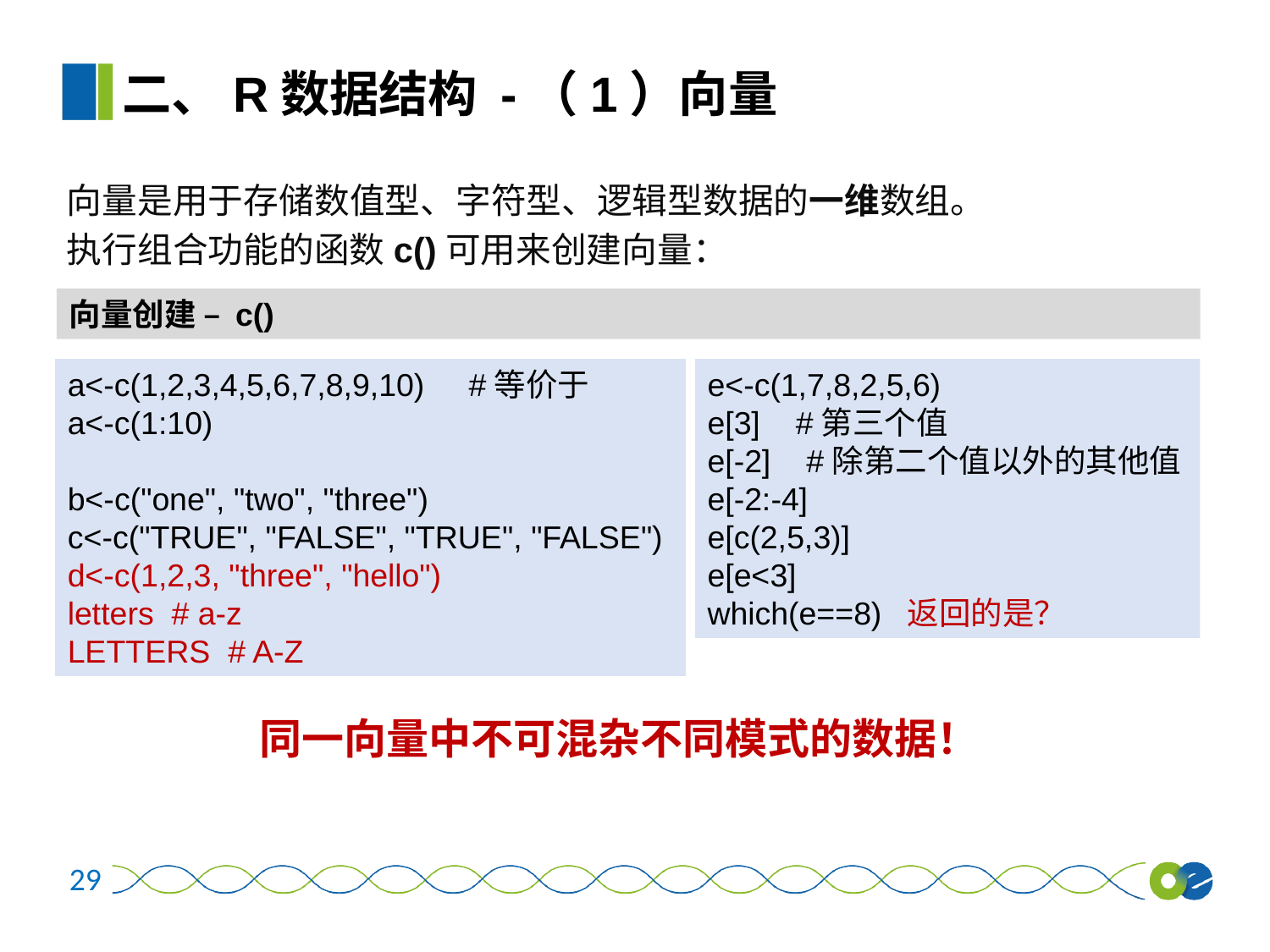

二、R数据结构 -（1）向量
向量是用于存储数值型、字符型、逻辑型数据的一维数组。
执行组合功能的函数c()可用来创建向量：
向量创建 – c()
a<-c(1,2,3,4,5,6,7,8,9,10)     #等价于
a<-c(1:10)

b<-c("one", "two", "three")
c<-c("TRUE", "FALSE", "TRUE", "FALSE")
d<-c(1,2,3, "three", "hello")
letters  # a-z
LETTERS  # A-Z
e<-c(1,7,8,2,5,6)
e[3]    #第三个值
e[-2]    #除第二个值以外的其他值
e[-2:-4]
e[c(2,5,3)]
e[e<3]
which(e==8)  返回的是？
同一向量中不可混杂不同模式的数据！
29